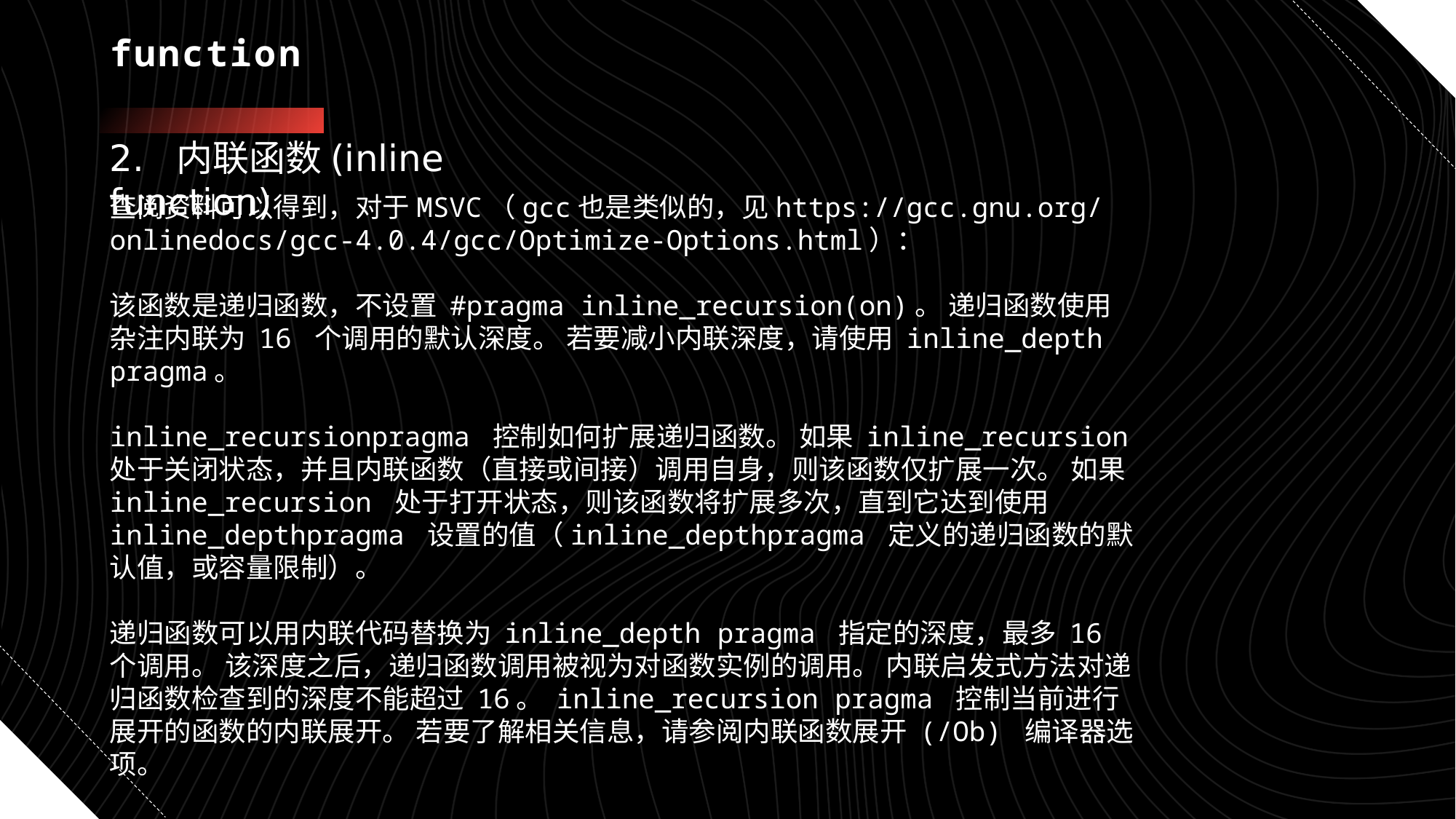

# function
2.  内联函数(inline function)
查阅资料可以得到，对于MSVC（gcc也是类似的，见https://gcc.gnu.org/onlinedocs/gcc-4.0.4/gcc/Optimize-Options.html）：

该函数是递归函数，不设置 #pragma inline_recursion(on)。 递归函数使用杂注内联为 16 个调用的默认深度。 若要减小内联深度，请使用 inline_depth pragma。

inline_recursionpragma 控制如何扩展递归函数。 如果 inline_recursion 处于关闭状态，并且内联函数（直接或间接）调用自身，则该函数仅扩展一次。 如果 inline_recursion 处于打开状态，则该函数将扩展多次，直到它达到使用 inline_depthpragma 设置的值（inline_depthpragma 定义的递归函数的默认值，或容量限制）。
递归函数可以用内联代码替换为 inline_depth pragma 指定的深度，最多 16 个调用。 该深度之后，递归函数调用被视为对函数实例的调用。 内联启发式方法对递归函数检查到的深度不能超过 16。 inline_recursion pragma 控制当前进行展开的函数的内联展开。 若要了解相关信息，请参阅内联函数展开 (/Ob) 编译器选项。